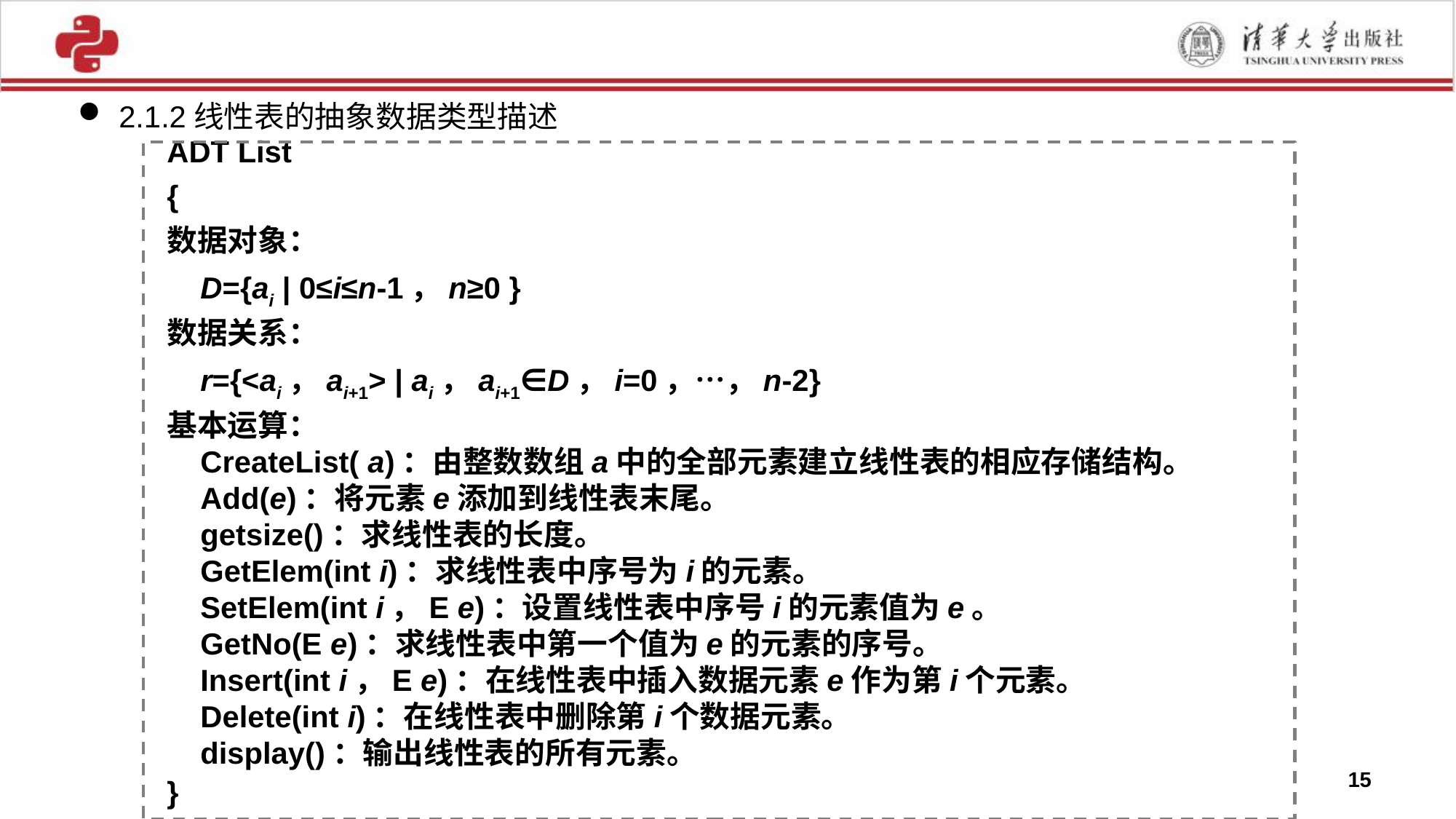

2.1.2线性表的抽象数据类型描述

ADT List
{
数据对象：
    D={ai | 0≤i≤n-1，n≥0 }
数据关系：
    r={<ai，ai+1> | ai，ai+1∈D，i=0，…，n-2}
基本运算：
    CreateList( a)：由整数数组a中的全部元素建立线性表的相应存储结构。
    Add(e)：将元素e添加到线性表末尾。
    getsize()：求线性表的长度。
    GetElem(int i)：求线性表中序号为i的元素。
    SetElem(int i，E e)：设置线性表中序号i的元素值为e。
    GetNo(E e)：求线性表中第一个值为e的元素的序号。
    Insert(int i，E e)：在线性表中插入数据元素e作为第i个元素。
    Delete(int i)：在线性表中删除第i个数据元素。
    display()：输出线性表的所有元素。
}

15